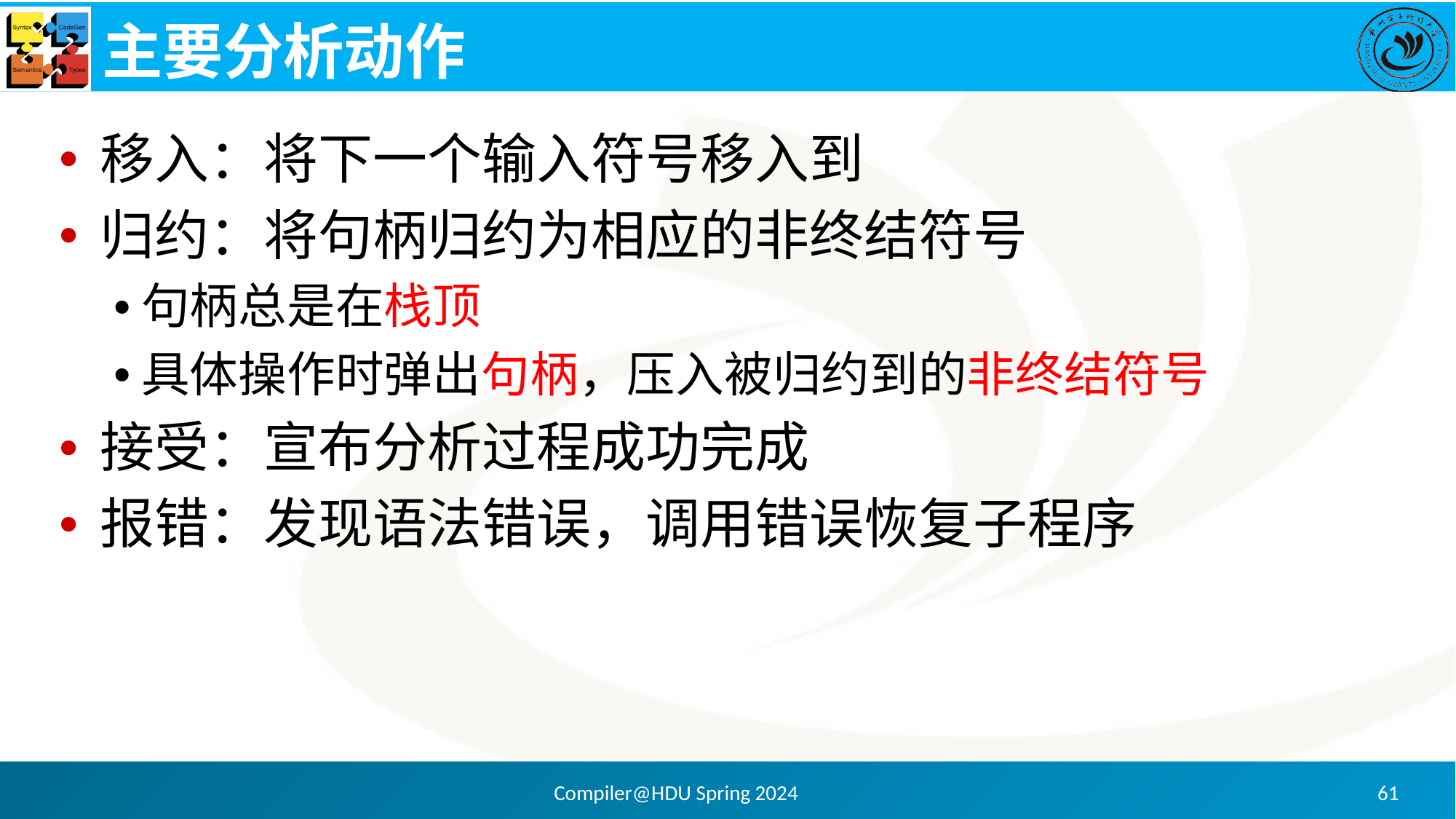

# 主要分析动作
移入：将下一个输入符号移入到
归约：将句柄归约为相应的非终结符号
句柄总是在栈顶
具体操作时弹出句柄，压入被归约到的非终结符号
接受：宣布分析过程成功完成
报错：发现语法错误，调用错误恢复子程序
Compiler@HDU Spring 2024
61